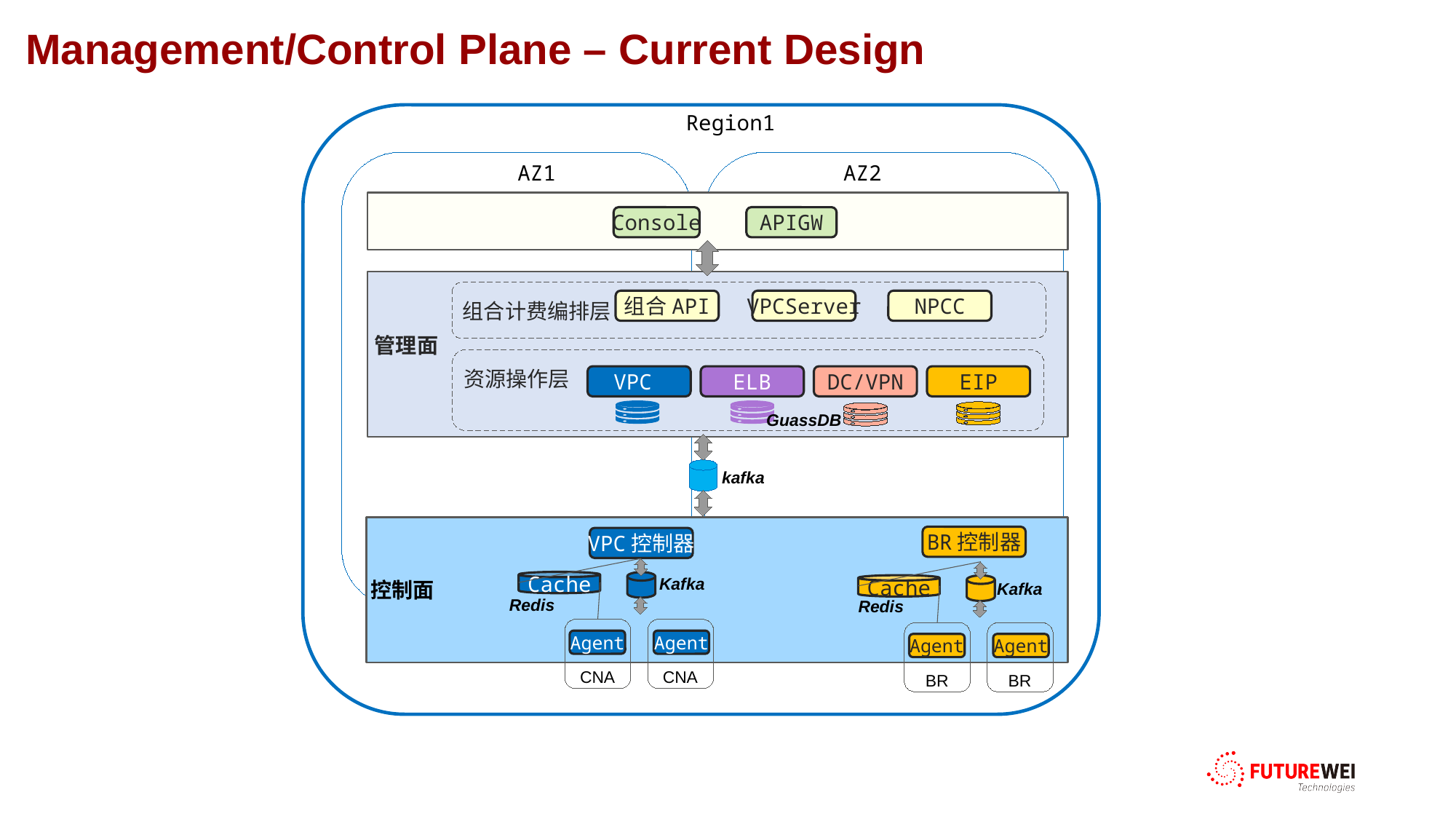

Management/Control Plane – Current Design
Region1

AZ1
AZ2

Console
APIGW

组合API
VPCServer
NPCC
组合计费编排层
管理面

资源操作层
VPC
ELB
DC/VPN
EIP

GuassDB

kafka

BR控制器

Cache

Agent
Agent
BR
BR
VPC控制器

Cache

Agent
Agent
CNA
CNA
Kafka
Kafka
控制面
Redis
Redis